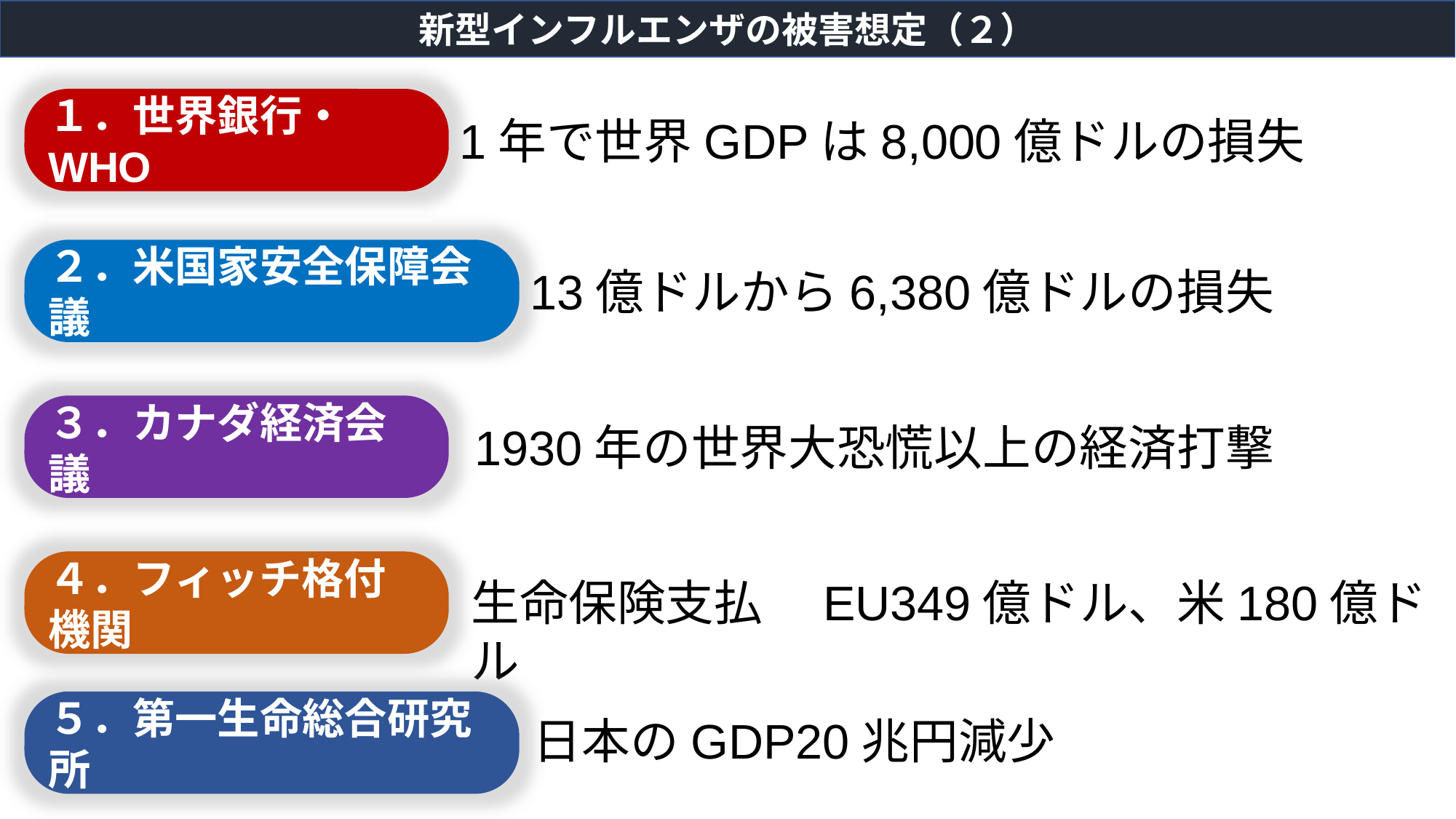

新型インフルエンザの被害想定（２）
１．世界銀行・WHO
1年で世界GDPは8,000億ドルの損失
２．米国家安全保障会議
13億ドルから6,380億ドルの損失
３．カナダ経済会議
1930年の世界大恐慌以上の経済打撃
４．フィッチ格付機関
生命保険支払　EU349億ドル、米180億ドル
５．第一生命総合研究所
日本のGDP20兆円減少